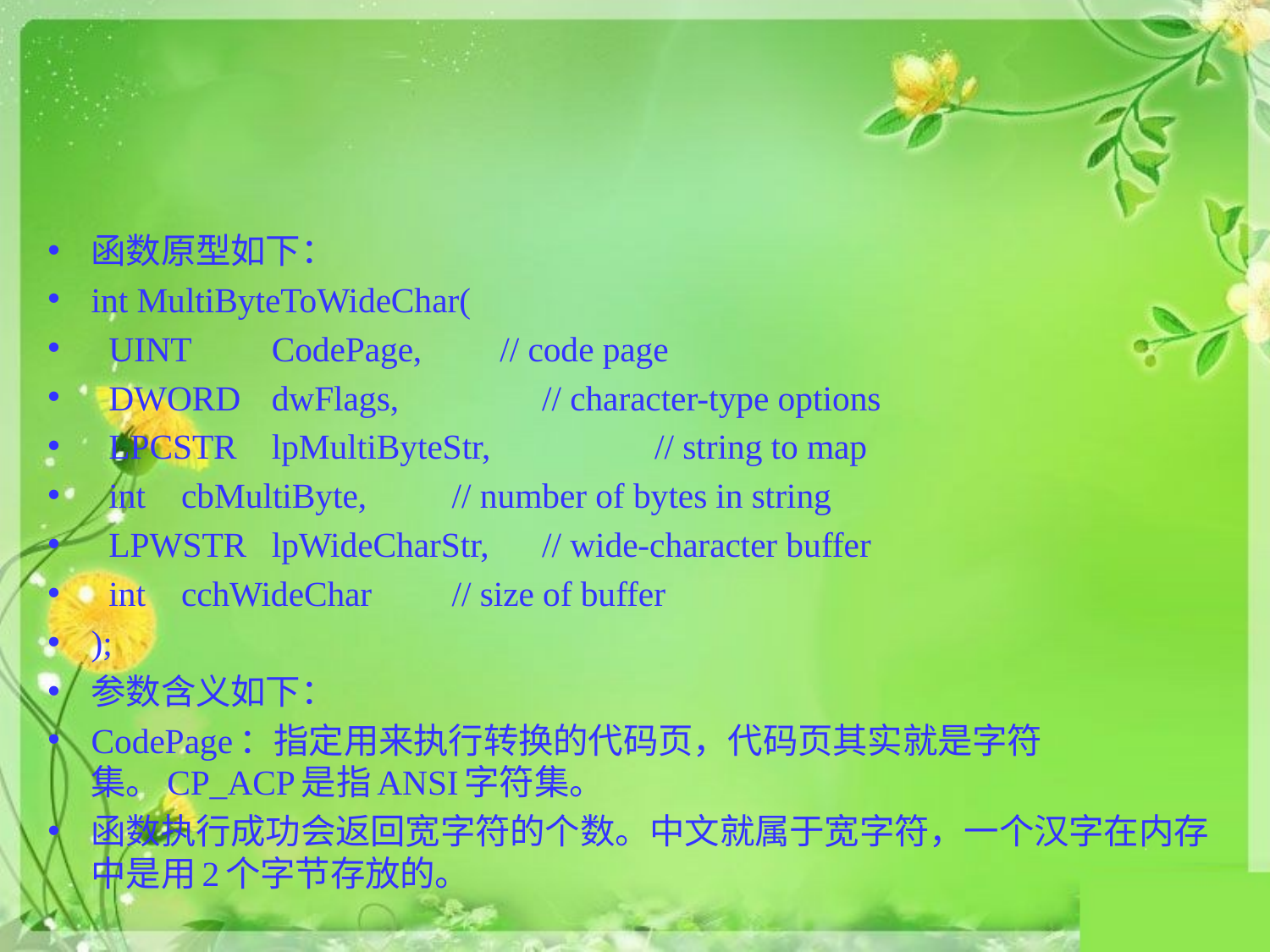

#
函数原型如下：
int MultiByteToWideChar(
  UINT 		CodePage,         // code page
  DWORD 		dwFlags,         	// character-type options
  LPCSTR 	lpMultiByteStr, 	             // string to map
  int 		cbMultiByte,       	// number of bytes in string
  LPWSTR 	lpWideCharStr,  	// wide-character buffer
  int 		cchWideChar        	// size of buffer
);
参数含义如下：
CodePage：指定用来执行转换的代码页，代码页其实就是字符集。CP_ACP是指ANSI字符集。
函数执行成功会返回宽字符的个数。中文就属于宽字符，一个汉字在内存中是用2个字节存放的。